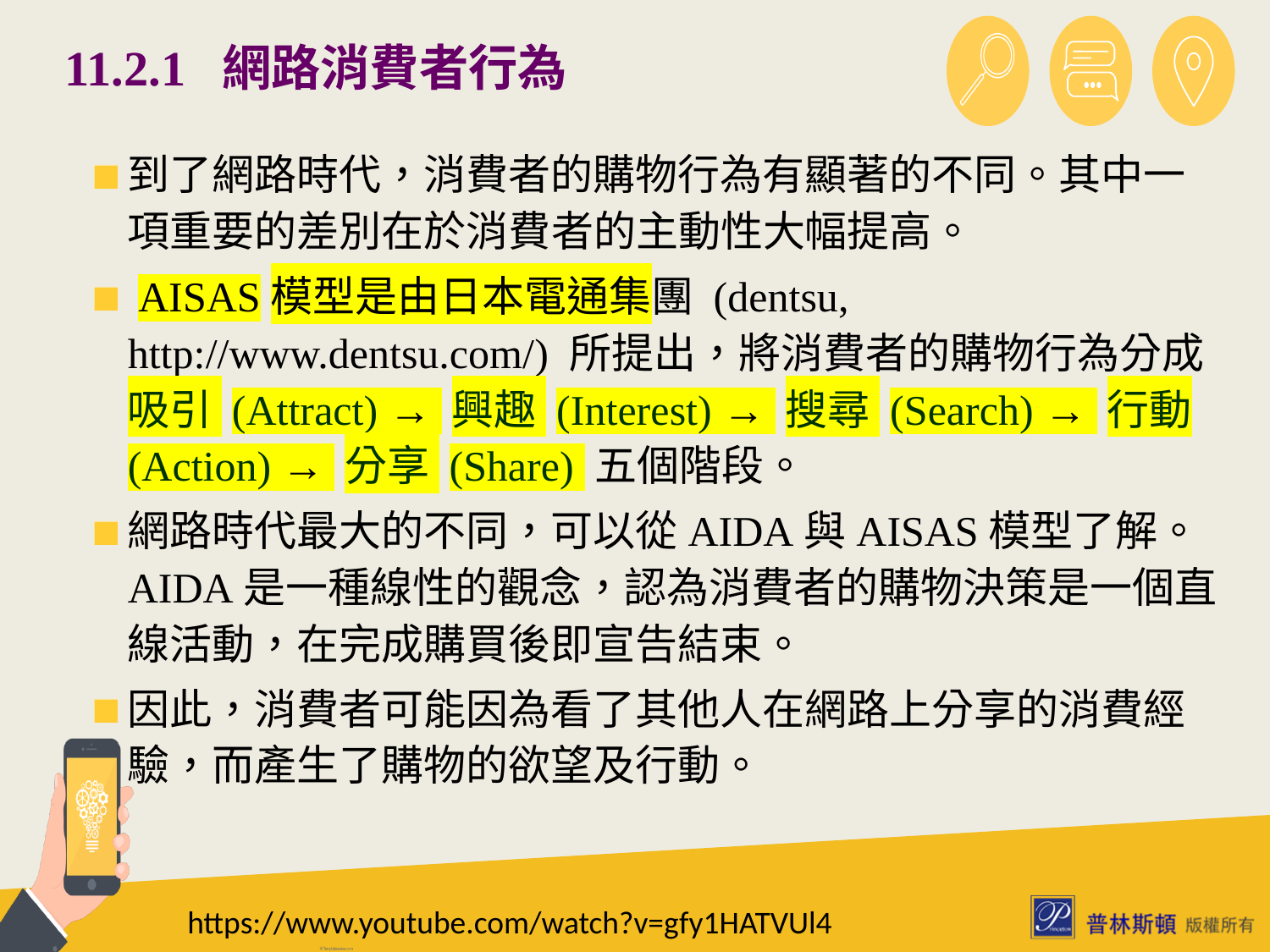

# 11.2.1  網路消費者行為
到了網路時代，消費者的購物行為有顯著的不同。其中一項重要的差別在於消費者的主動性大幅提高。
 AISAS模型是由日本電通集團 (dentsu, http://www.dentsu.com/) 所提出，將消費者的購物行為分成吸引 (Attract) → 興趣 (Interest) → 搜尋 (Search) → 行動 (Action) → 分享 (Share) 五個階段。
網路時代最大的不同，可以從AIDA與AISAS模型了解。AIDA是一種線性的觀念，認為消費者的購物決策是一個直線活動，在完成購買後即宣告結束。
因此，消費者可能因為看了其他人在網路上分享的消費經驗，而產生了購物的欲望及行動。
https://www.youtube.com/watch?v=gfy1HATVUl4